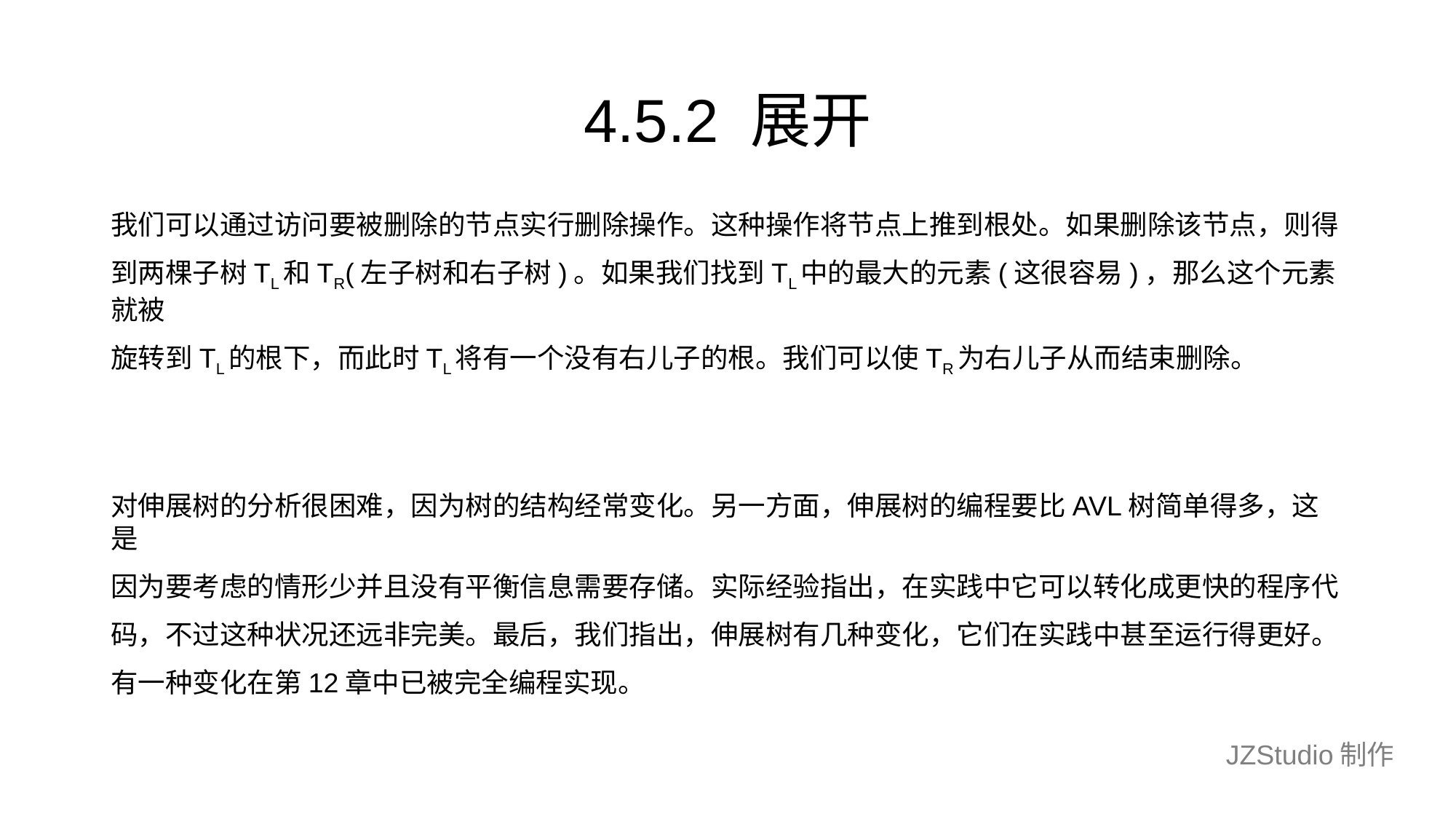

# 4.5.2 展开
我们可以通过访问要被删除的节点实行删除操作。这种操作将节点上推到根处。如果删除该节点，则得
到两棵子树TL和TR(左子树和右子树)。如果我们找到TL中的最大的元素(这很容易)，那么这个元素就被
旋转到TL的根下，而此时TL将有一个没有右儿子的根。我们可以使TR为右儿子从而结束删除。

对伸展树的分析很困难，因为树的结构经常变化。另一方面，伸展树的编程要比AVL树简单得多，这是
因为要考虑的情形少并且没有平衡信息需要存储。实际经验指出，在实践中它可以转化成更快的程序代
码，不过这种状况还远非完美。最后，我们指出，伸展树有几种变化，它们在实践中甚至运行得更好。
有一种变化在第12章中已被完全编程实现。